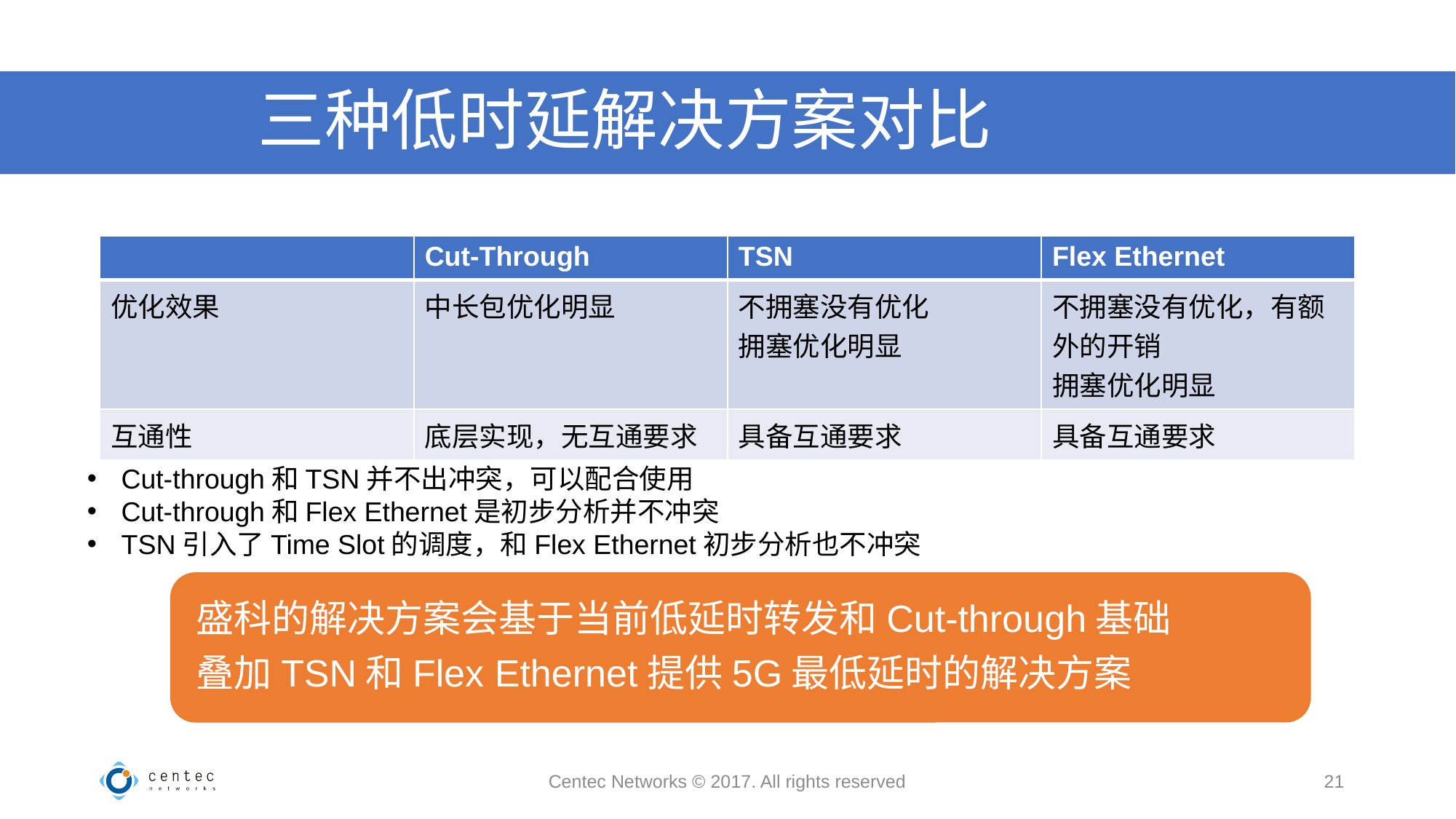

# 三种低时延解决方案对比
|  | Cut-Through | TSN | Flex Ethernet |
| --- | --- | --- | --- |
| 优化效果 | 中长包优化明显 | 不拥塞没有优化 拥塞优化明显 | 不拥塞没有优化，有额外的开销 拥塞优化明显 |
| 互通性 | 底层实现，无互通要求 | 具备互通要求 | 具备互通要求 |
Cut-through和TSN并不出冲突，可以配合使用
Cut-through和Flex Ethernet是初步分析并不冲突
TSN引入了Time Slot的调度，和Flex Ethernet初步分析也不冲突
盛科的解决方案会基于当前低延时转发和Cut-through基础
叠加TSN和Flex Ethernet提供5G最低延时的解决方案
Centec Networks © 2017. All rights reserved
21